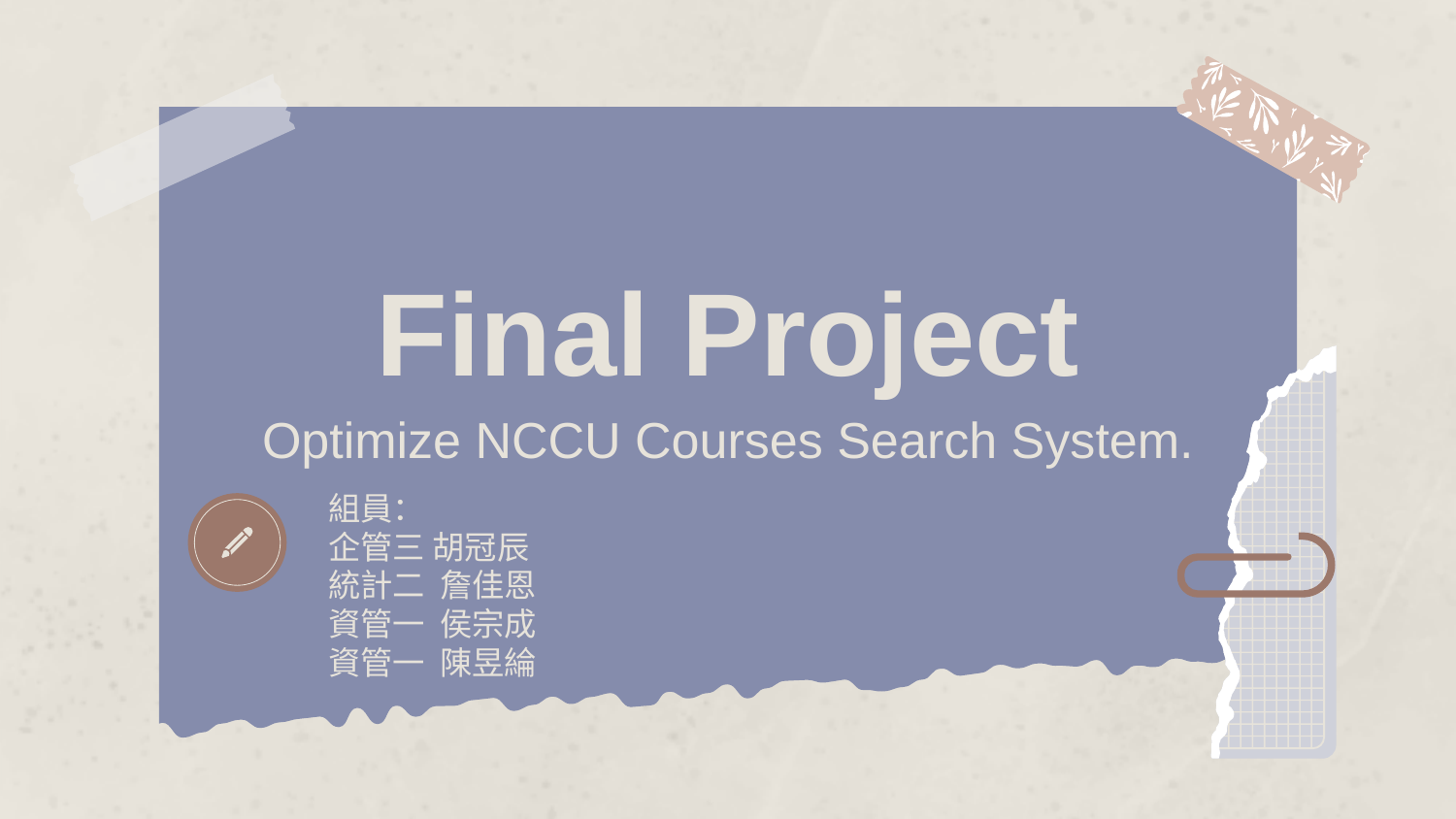

# Final Project
Optimize NCCU Courses Search System.

組員：
企管三 胡冠辰
統計二  詹佳恩
資管一  侯宗成
資管一  陳昱綸